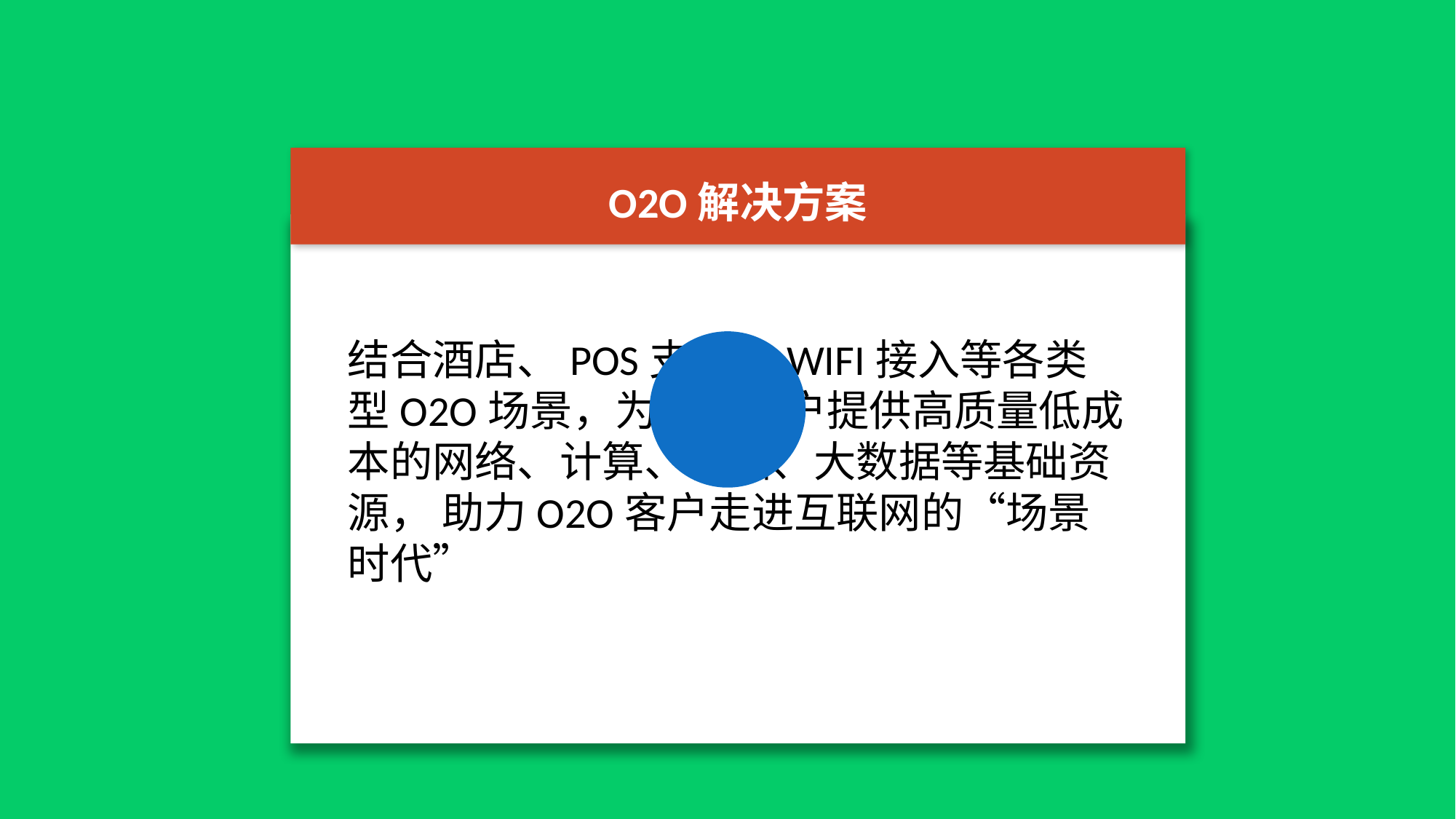

O2O解决方案
结合酒店、POS支付、WIFI接入等各类型O2O场景，为行业客户提供高质量低成本的网络、计算、存储、大数据等基础资源， 助力O2O客户走进互联网的“场景时代”